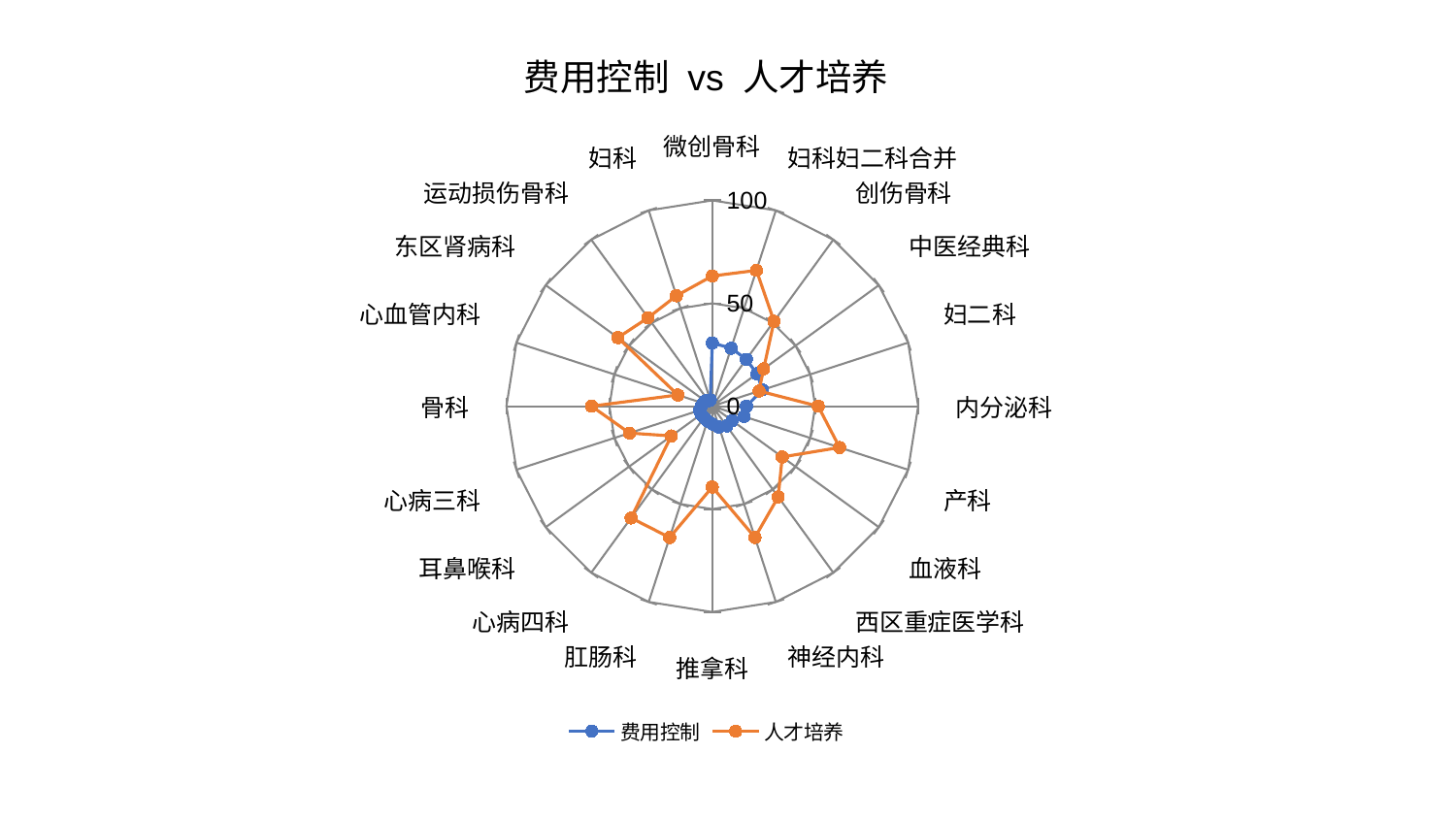

### Chart: 费用控制 vs 人才培养

| Category | 费用控制 | 人才培养 |
|---|---|---|
| 微创骨科 | 30.699231655211413 | 63.27395388308446 |
| 妇科妇二科合并 | 29.653118859886682 | 69.38458365482651 |
| 创伤骨科 | 28.173083856328034 | 51.01436389135997 |
| 中医经典科 | 26.80723204313603 | 30.844499718634438 |
| 妇二科 | 25.653244194771858 | 23.848147661970426 |
| 内分泌科 | 16.609420699194096 | 51.447206829569495 |
| 产科 | 16.24401614666569 | 65.02403241117929 |
| 血液科 | 11.90254492529241 | 41.99068353684228 |
| 西区重症医学科 | 11.89245624952706 | 54.49984298530453 |
| 神经内科 | 10.647044775373688 | 67.04987499596136 |
| 推拿科 | 8.628009867452263 | 39.30032743747382 |
| 肛肠科 | 7.618665307524928 | 67.11369992456567 |
| 心病四科 | 6.761113619612885 | 67.13562085008093 |
| 耳鼻喉科 | 6.726398397127294 | 24.621589894790834 |
| 心病三科 | 6.567787491373004 | 42.2738757407696 |
| 骨科 | 5.327836908076191 | 58.68247227371134 |
| 心血管内科 | 4.692118624113261 | 17.589611332456542 |
| 东区肾病科 | 4.328541955640158 | 56.684125719487895 |
| 运动损伤骨科 | 3.232303970144935 | 53.108024327440894 |
| 妇科 | 3.1228378652848345 | 56.435472029023494 |
43